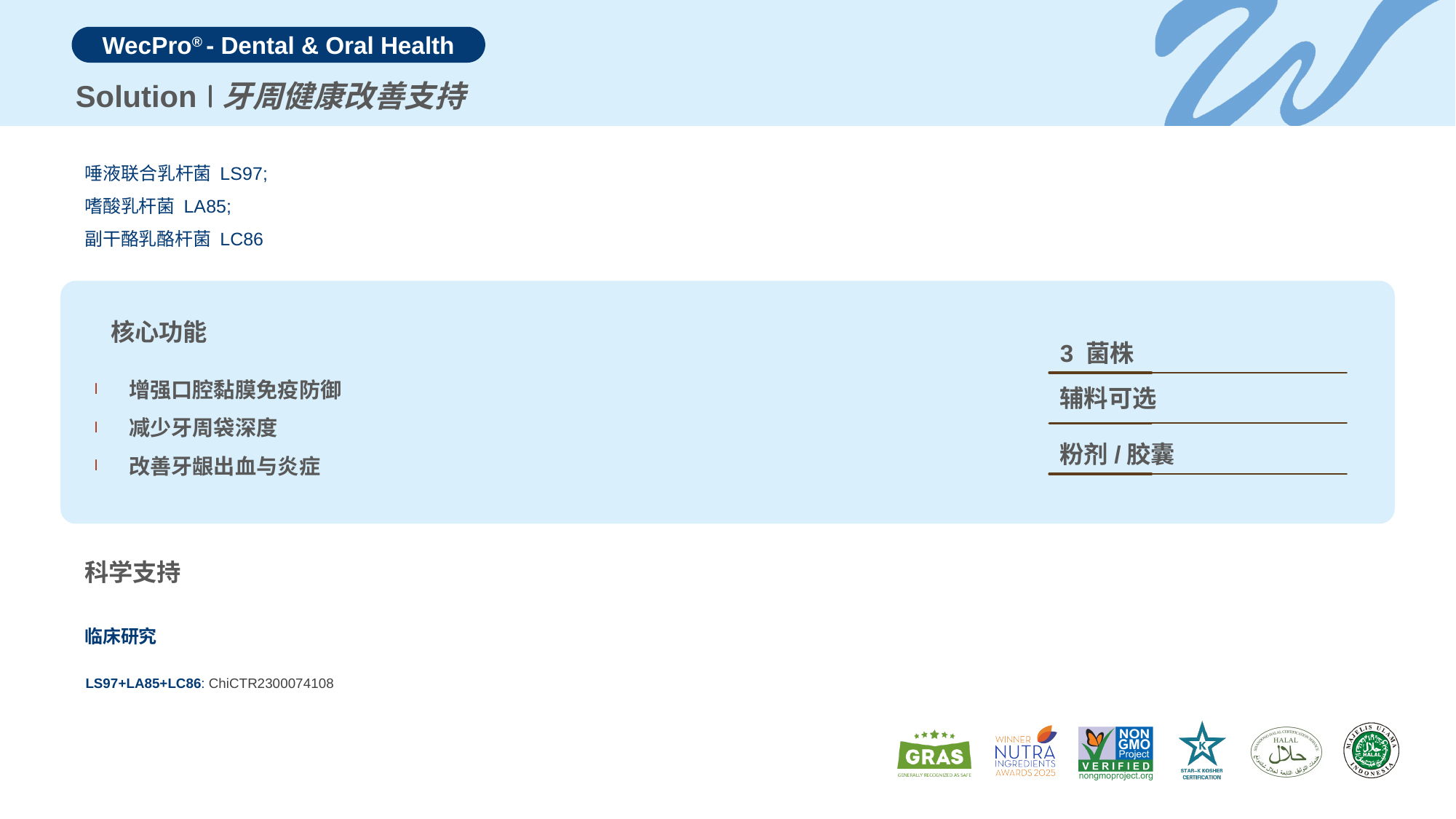

Solution
牙周健康改善支持
唾液联合乳杆菌 LS97;
嗜酸乳杆菌 LA85;
副干酪乳酪杆菌 LC86

核心功能
3 菌株
增强口腔黏膜免疫防御
减少牙周袋深度
改善牙龈出血与炎症
辅料可选
粉剂/胶囊
科学支持
临床研究
|  | LS97+LA85+LC86: ChiCTR2300074108 |
| --- | --- |